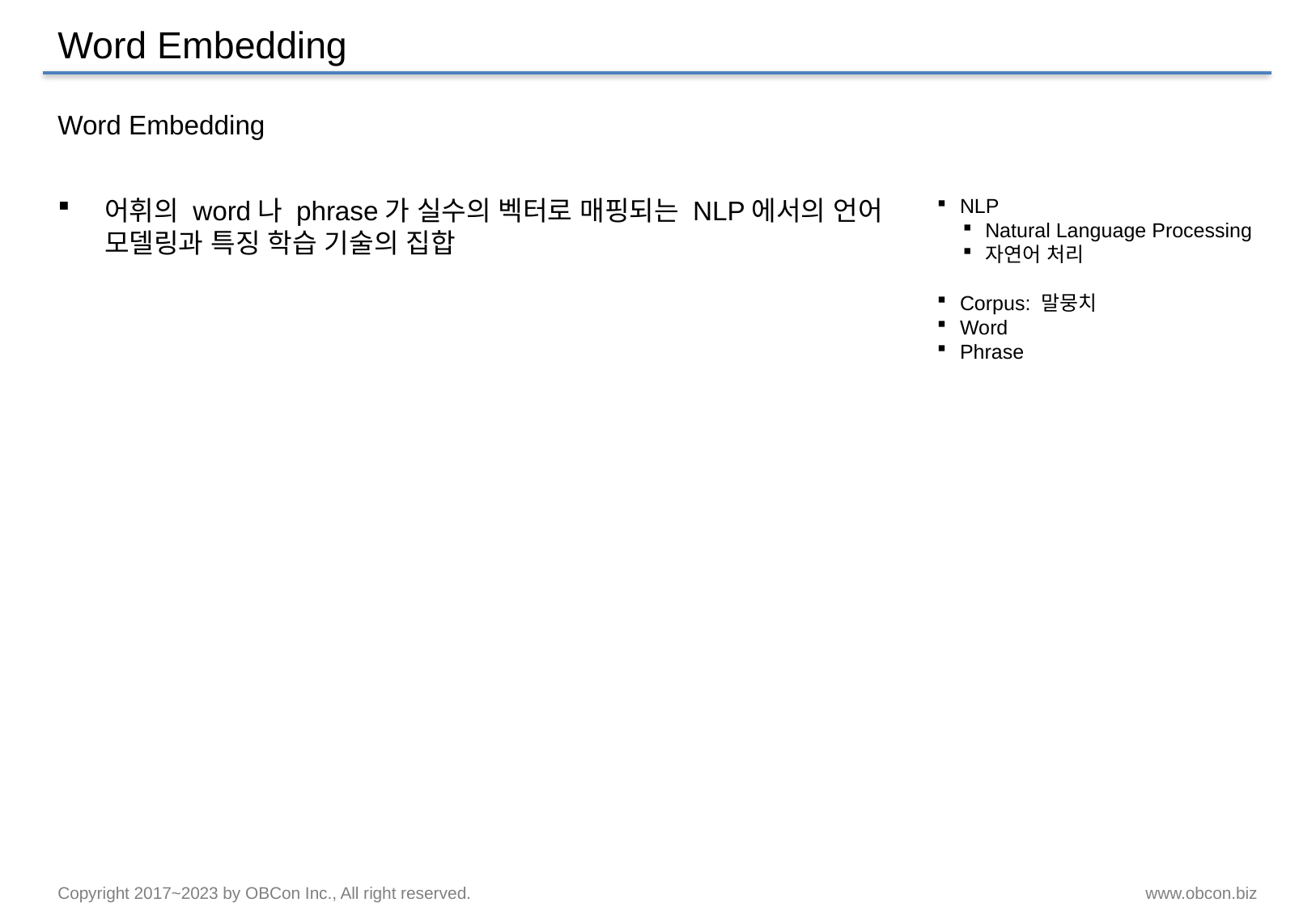

# Word Embedding
Word Embedding
어휘의 word나 phrase가 실수의 벡터로 매핑되는 NLP에서의 언어 모델링과 특징 학습 기술의 집합

NLP
Natural Language Processing
자연어 처리

Corpus: 말뭉치
Word
Phrase